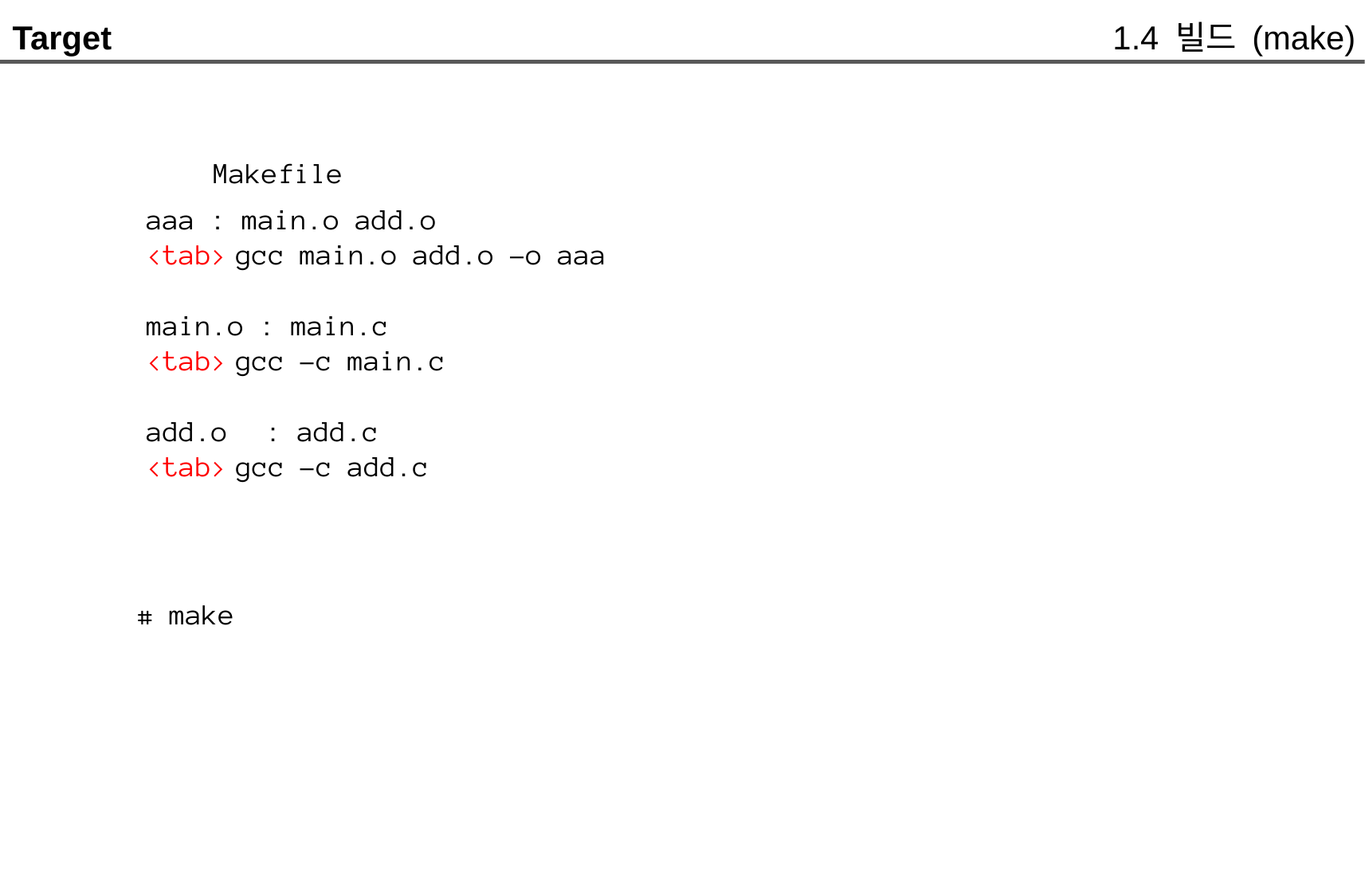

Target
1.4 빌드 (make)

	Makefile

aaa  :  main.o  add.o
<tab> gcc  main.o  add.o  -o  aaa

main.o  :  main.c
<tab> gcc  -c  main.c

add.o     :  add.c
<tab> gcc  -c  add.c

#  make